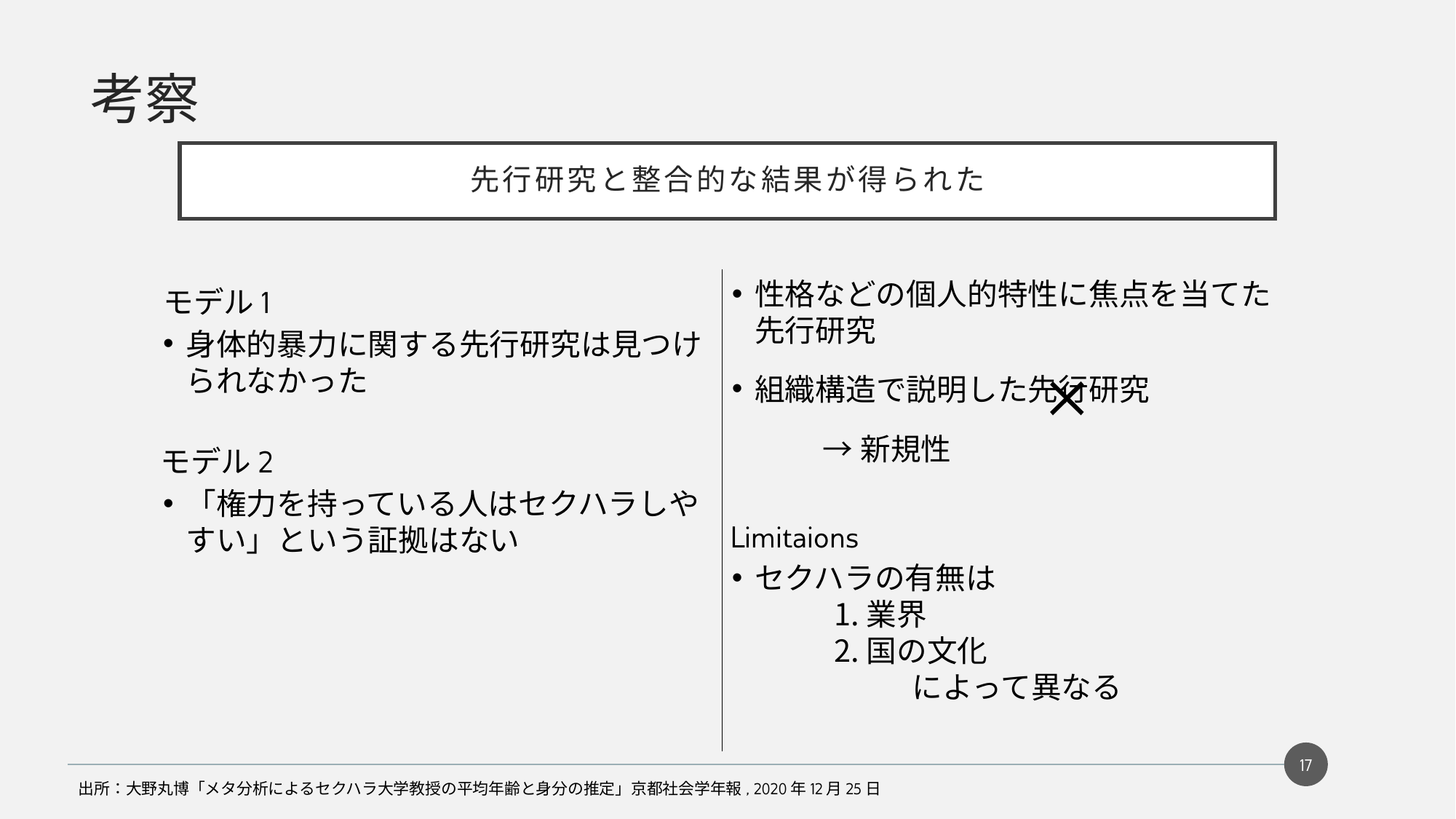

考察
# 先行研究と整合的な結果が得られた
性格などの個人的特性に焦点を当てた先行研究

モデル1
身体的暴力に関する先行研究は見つけられなかった

組織構造で説明した先行研究

×
→新規性
モデル2
「権力を持っている人はセクハラしやすい」という証拠はない

Limitaions

セクハラの有無は
業界
国の文化
　　　　　によって異なる

17
出所：大野丸博「メタ分析によるセクハラ大学教授の平均年齢と身分の推定」京都社会学年報, 2020年12月25日